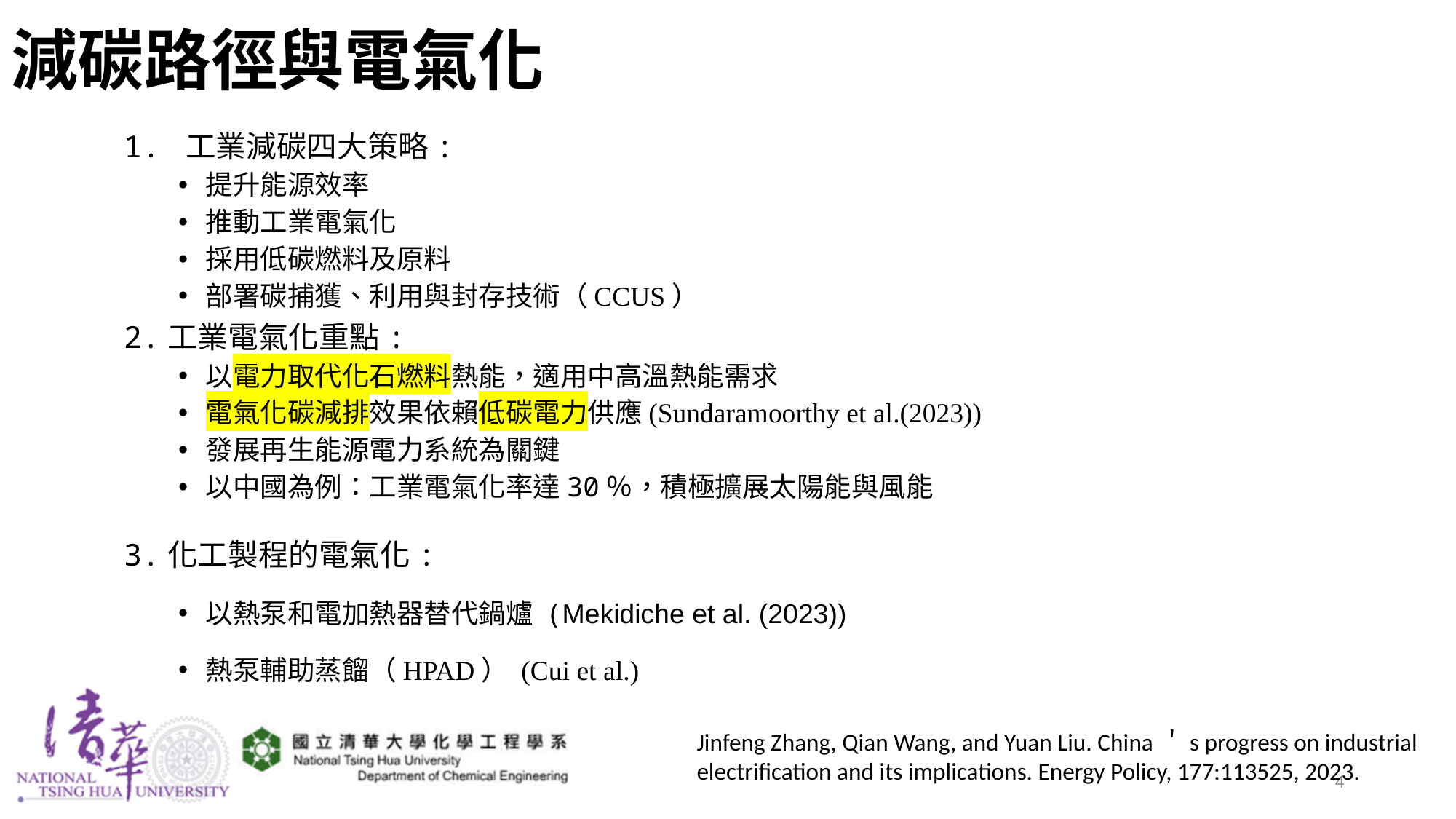

# 減碳路徑與電氣化
1. 工業減碳四大策略:
提升能源效率
推動工業電氣化
採用低碳燃料及原料
部署碳捕獲、利用與封存技術（CCUS）
2.工業電氣化重點:
以電力取代化石燃料熱能，適用中高溫熱能需求
電氣化碳減排效果依賴低碳電力供應(Sundaramoorthy et al.(2023))
發展再生能源電力系統為關鍵
以中國為例：工業電氣化率達30％，積極擴展太陽能與風能
3.化工製程的電氣化:
以熱泵和電加熱器替代鍋爐 (Mekidiche et al. (2023))
熱泵輔助蒸餾（HPAD） (Cui et al.)
Jinfeng Zhang, Qian Wang, and Yuan Liu. China＇s progress on industrial electrification and its implications. Energy Policy, 177:113525, 2023.
4